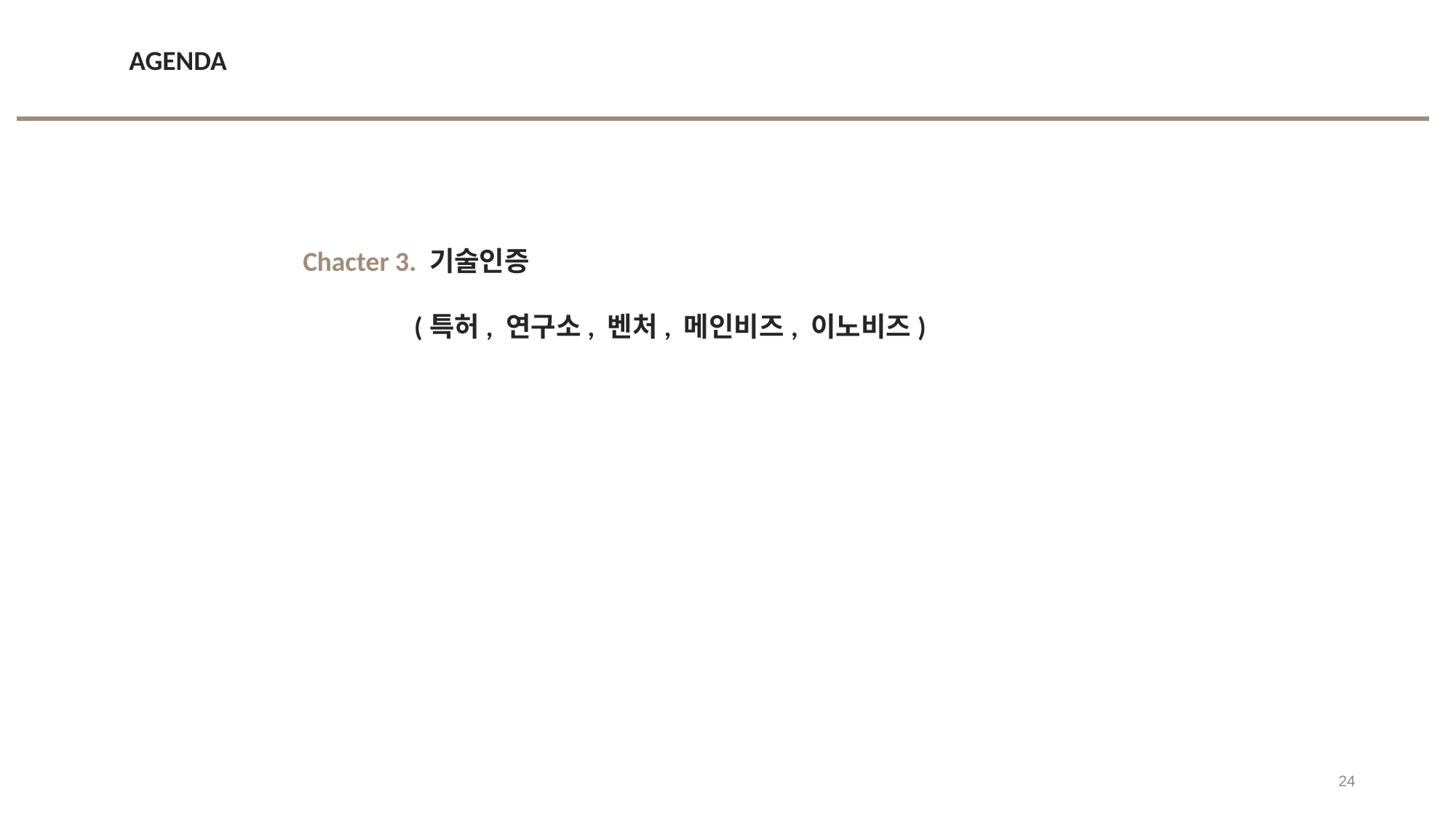

AGENDA
Chacter 3. 기술인증
                  (특허, 연구소, 벤처, 메인비즈, 이노비즈)

24